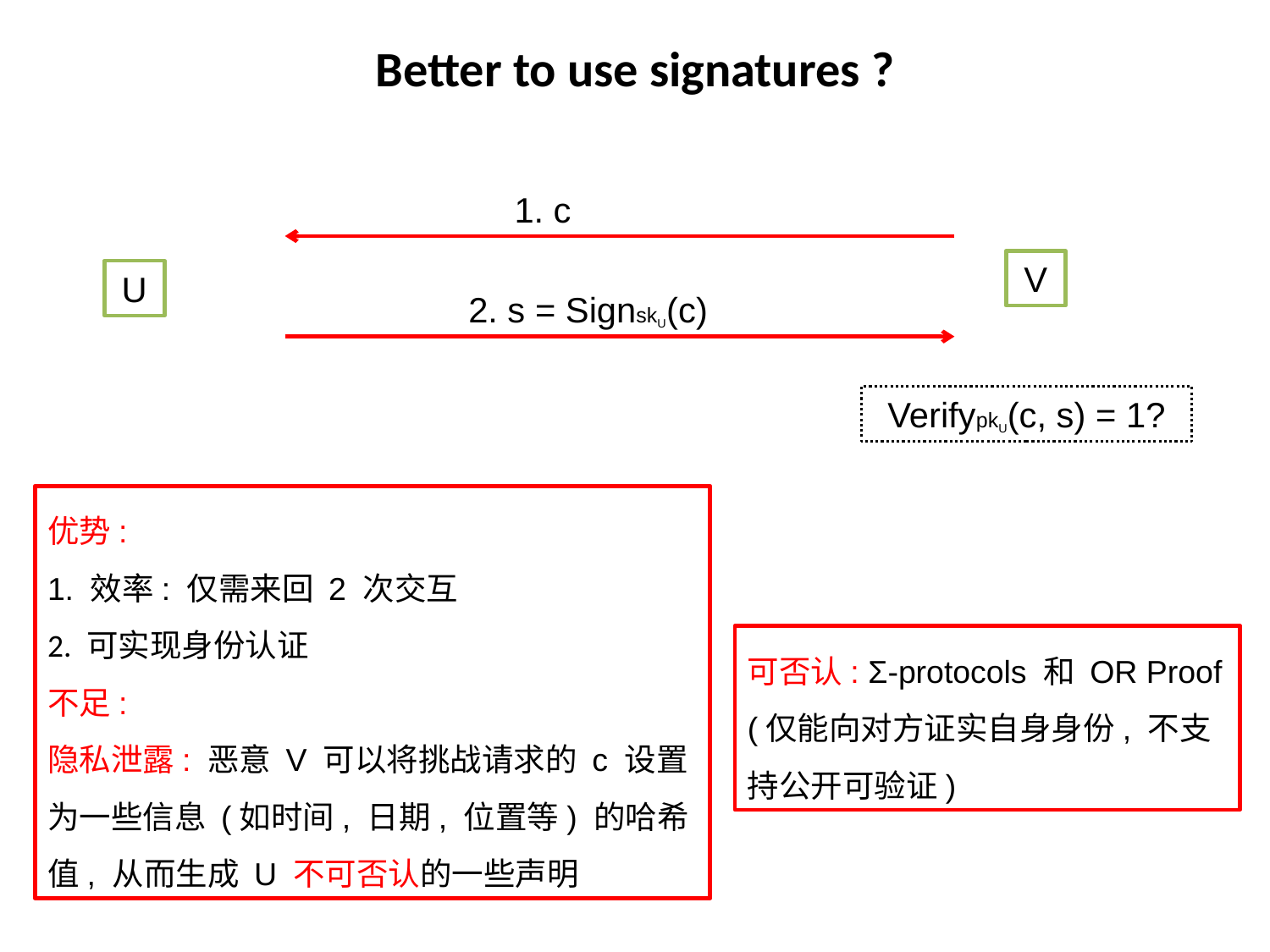

Better to use signatures ?
1. c
V
U
2. s = SignskU(c)
VerifypkU(c, s) = 1?
优势:
1. 效率: 仅需来回 2 次交互
2. 可实现身份认证
不足:
隐私泄露: 恶意 V 可以将挑战请求的 c 设置为一些信息 (如时间, 日期, 位置等) 的哈希值, 从而生成 U 不可否认的一些声明
可否认: Σ-protocols 和 OR Proof
(仅能向对方证实自身身份, 不支持公开可验证)